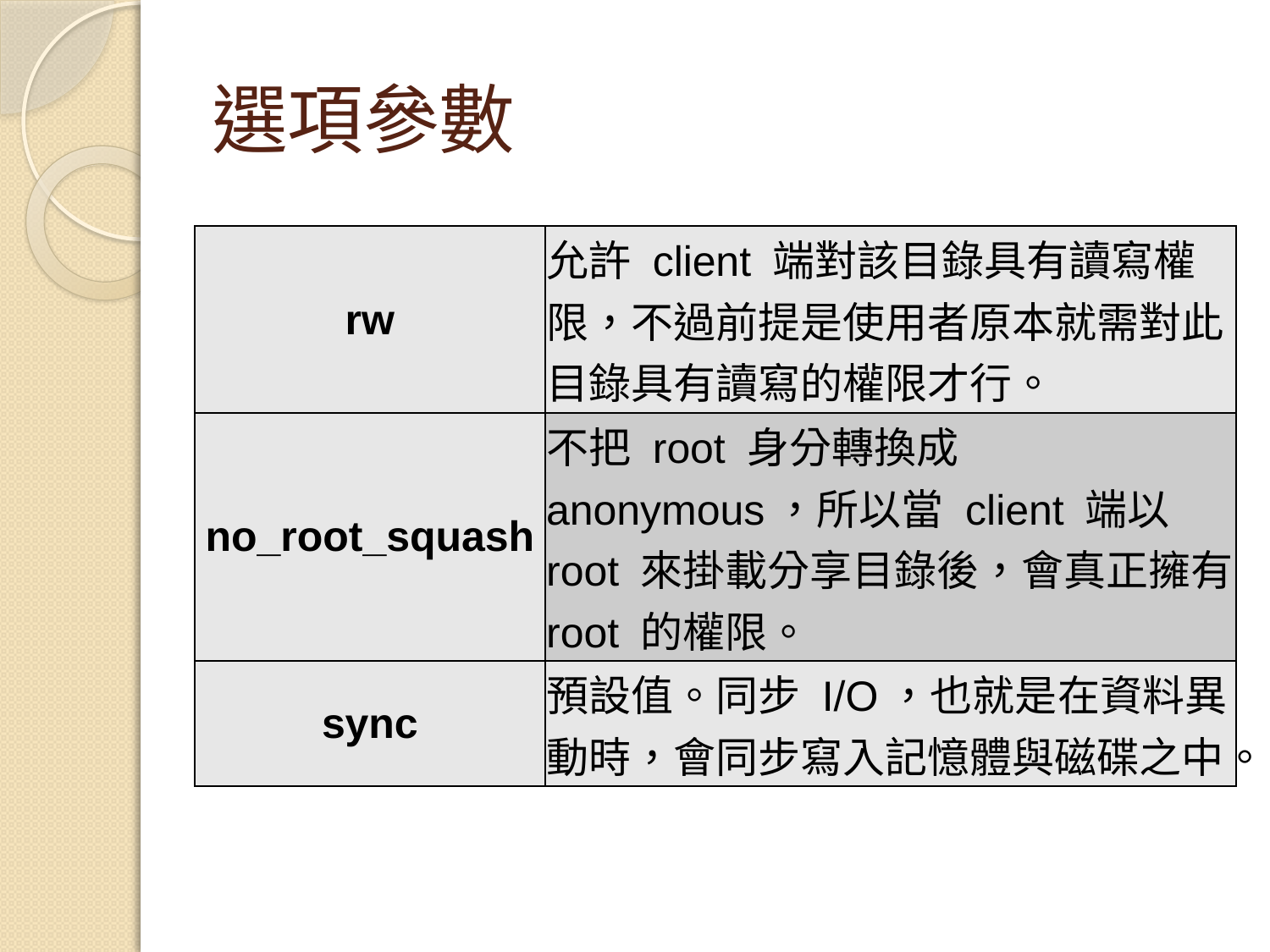

# 選項參數
| rw | 允許 client 端對該目錄具有讀寫權限，不過前提是使用者原本就需對此目錄具有讀寫的權限才行。 |
| --- | --- |
| no\_root\_squash | 不把 root 身分轉換成 anonymous，所以當 client 端以 root 來掛載分享目錄後，會真正擁有 root 的權限。 |
| sync | 預設值。同步 I/O，也就是在資料異動時，會同步寫入記憶體與磁碟之中。 |